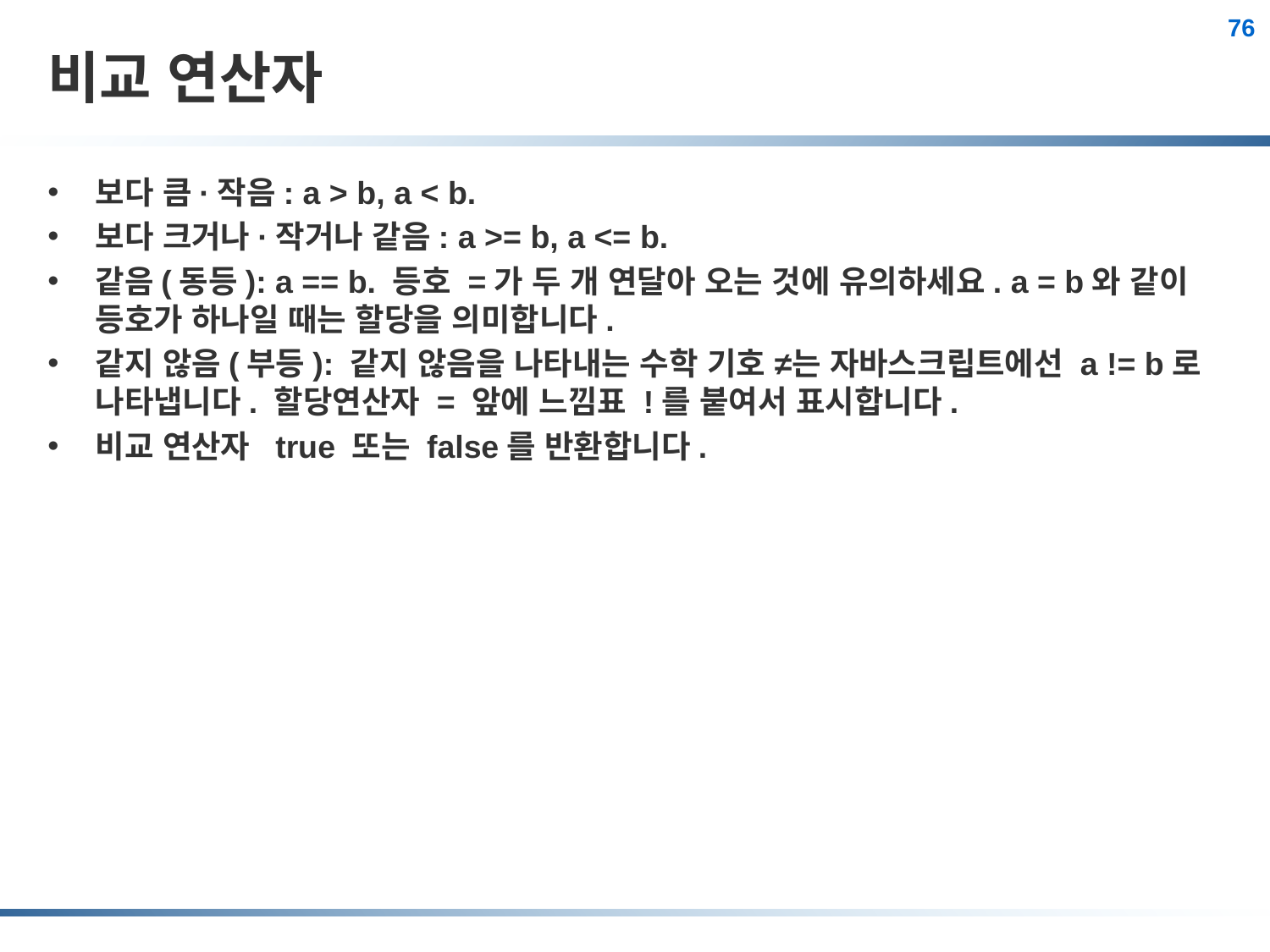

# 비교 연산자
보다 큼·작음: a > b, a < b.
보다 크거나·작거나 같음: a >= b, a <= b.
같음(동등): a == b. 등호 =가 두 개 연달아 오는 것에 유의하세요. a ​​= b와 같이 등호가 하나일 때는 할당을 의미합니다.
같지 않음(부등): 같지 않음을 나타내는 수학 기호 ≠는 자바스크립트에선 a != b로 나타냅니다. 할당연산자 = 앞에 느낌표 !를 붙여서 표시합니다.
비교 연산자  true 또는 false를 반환합니다.

76